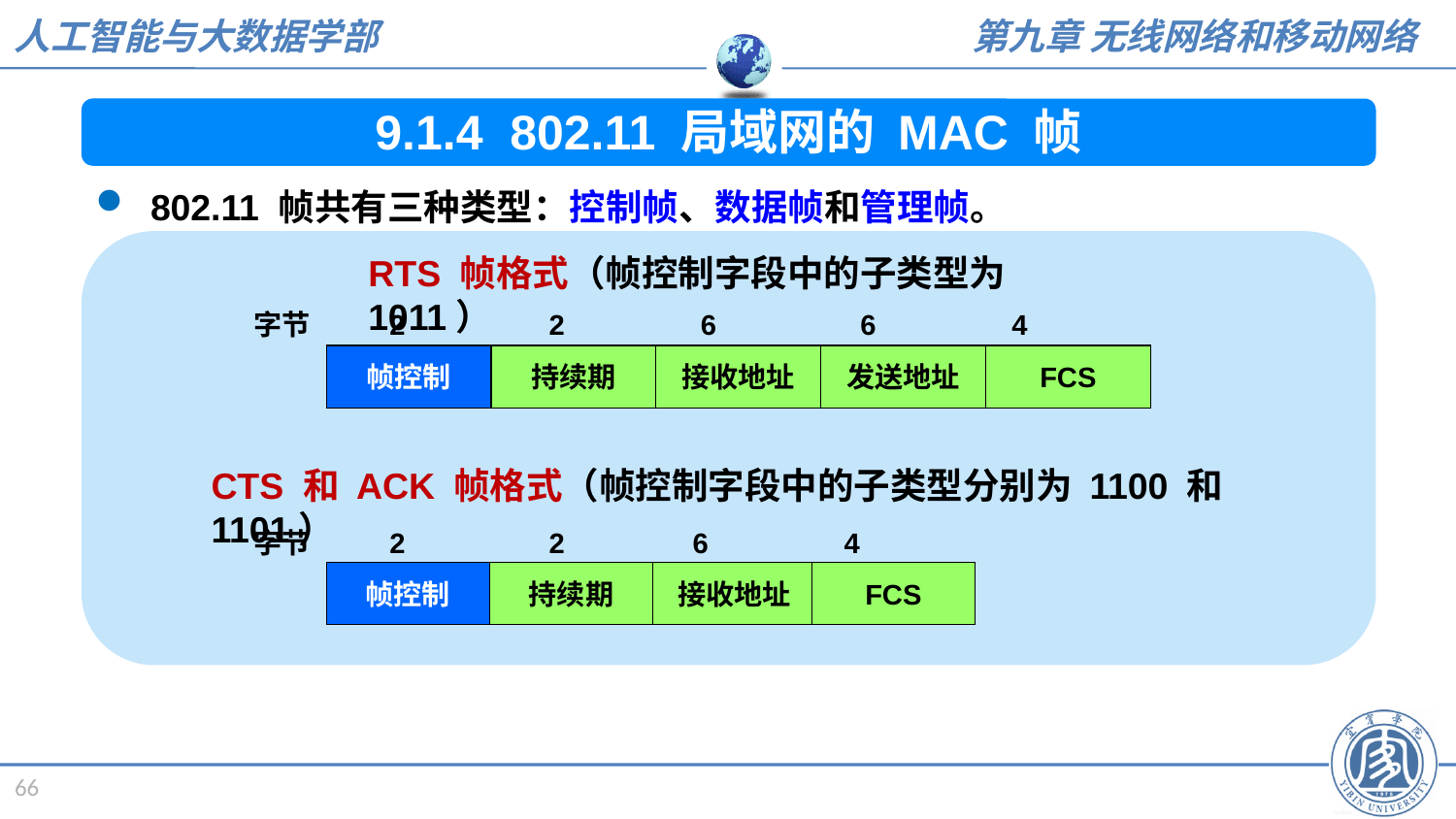

9.1.4  802.11 局域网的 MAC 帧

802.11 帧共有三种类型：控制帧、数据帧和管理帧。

RTS 帧格式（帧控制字段中的子类型为 1011）
字节           2                  2                 6                  6                 4
帧控制
持续期
接收地址
发送地址
FCS

CTS 和 ACK 帧格式（帧控制字段中的子类型分别为 1100 和 1101）
字节           2                  2                6                 4
帧控制
持续期
接收地址
FCS

66